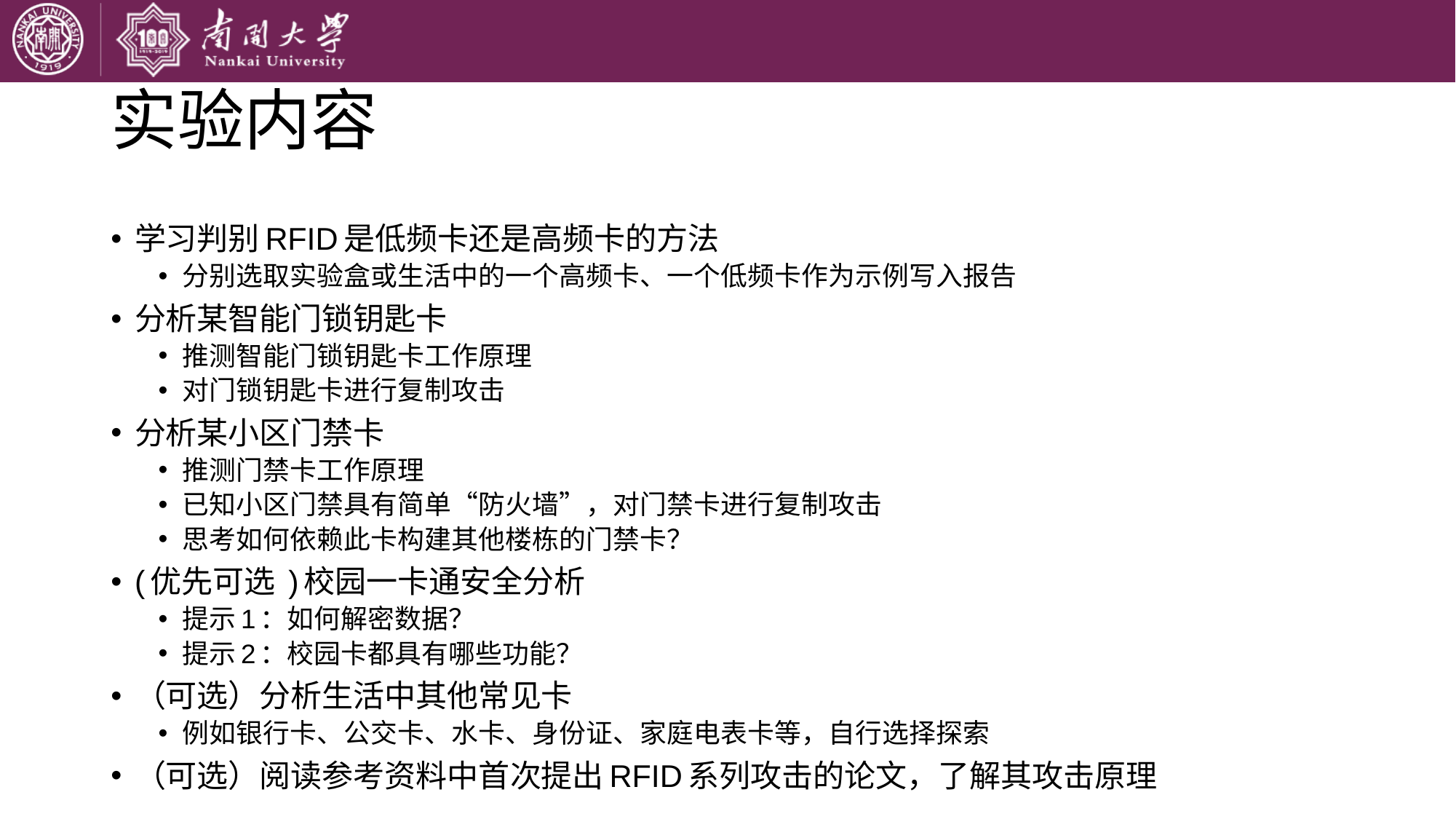

# 实验内容
学习判别RFID是低频卡还是高频卡的方法
分别选取实验盒或生活中的一个高频卡、一个低频卡作为示例写入报告
分析某智能门锁钥匙卡
推测智能门锁钥匙卡工作原理
对门锁钥匙卡进行复制攻击
分析某小区门禁卡
推测门禁卡工作原理
已知小区门禁具有简单“防火墙”，对门禁卡进行复制攻击
思考如何依赖此卡构建其他楼栋的门禁卡？
(优先可选 )校园一卡通安全分析
提示1：如何解密数据？
提示2：校园卡都具有哪些功能？
（可选）分析生活中其他常见卡
例如银行卡、公交卡、水卡、身份证、家庭电表卡等，自行选择探索
（可选）阅读参考资料中首次提出RFID系列攻击的论文，了解其攻击原理